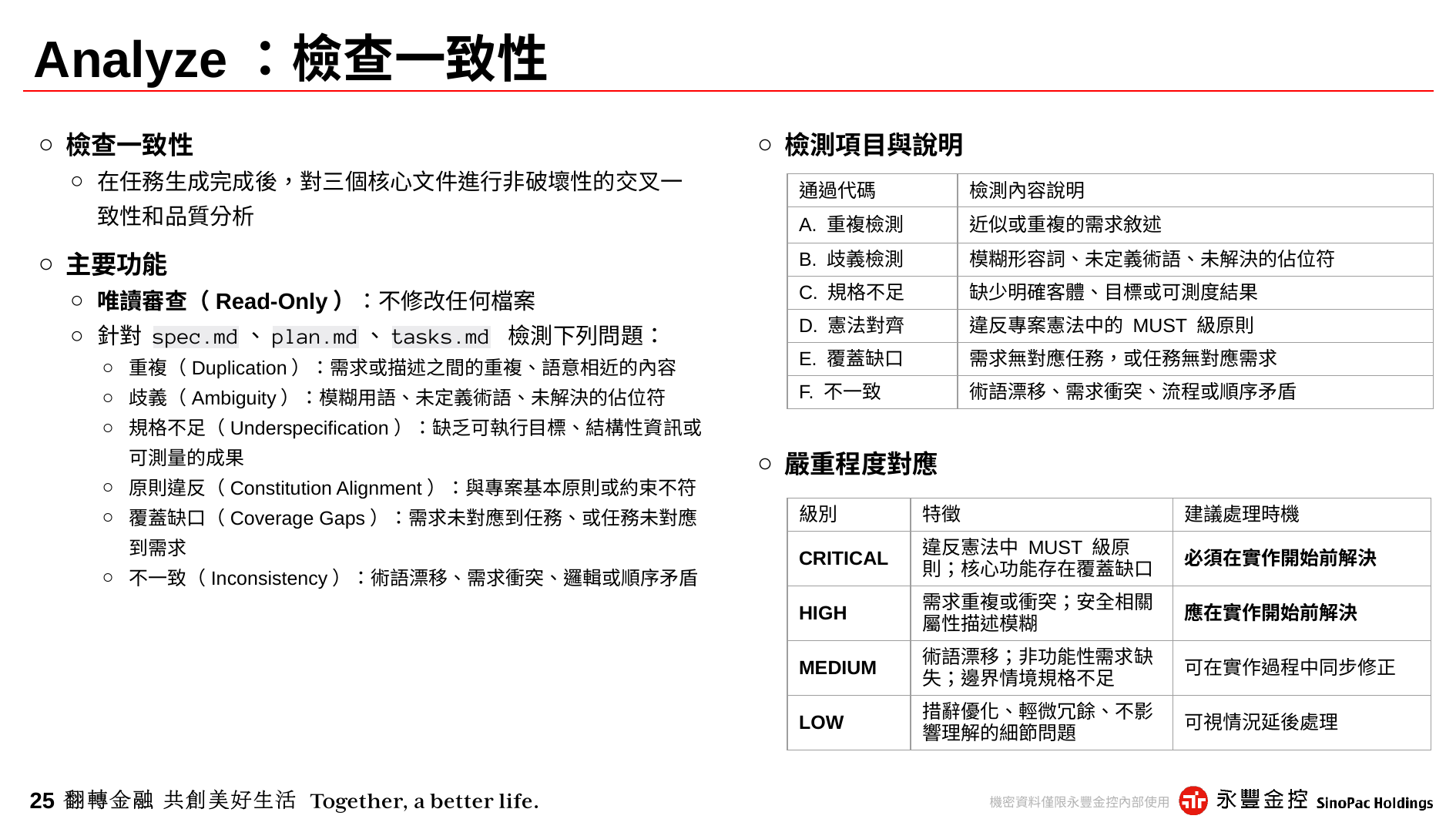

# Analyze：檢查一致性
檢查一致性
在任務生成完成後，對三個核心文件進行非破壞性的交叉一致性和品質分析
主要功能
唯讀審查（Read-Only）：不修改任何檔案
針對 spec.md、plan.md、tasks.md 檢測下列問題：
重複（Duplication）：需求或描述之間的重複、語意相近的內容
歧義（Ambiguity）：模糊用語、未定義術語、未解決的佔位符
規格不足（Underspecification）：缺乏可執行目標、結構性資訊或可測量的成果
原則違反（Constitution Alignment）：與專案基本原則或約束不符
覆蓋缺口（Coverage Gaps）：需求未對應到任務、或任務未對應到需求
不一致（Inconsistency）：術語漂移、需求衝突、邏輯或順序矛盾

檢測項目與說明

嚴重程度對應
| 通過代碼 | 檢測內容說明 |
| --- | --- |
| A. 重複檢測 | 近似或重複的需求敘述 |
| B. 歧義檢測 | 模糊形容詞、未定義術語、未解決的佔位符 |
| C. 規格不足 | 缺少明確客體、目標或可測度結果 |
| D. 憲法對齊 | 違反專案憲法中的 MUST 級原則 |
| E. 覆蓋缺口 | 需求無對應任務，或任務無對應需求 |
| F. 不一致 | 術語漂移、需求衝突、流程或順序矛盾 |
| 級別 | 特徵 | 建議處理時機 |
| --- | --- | --- |
| CRITICAL | 違反憲法中 MUST 級原則；核心功能存在覆蓋缺口 | 必須在實作開始前解決 |
| HIGH | 需求重複或衝突；安全相關屬性描述模糊 | 應在實作開始前解決 |
| MEDIUM | 術語漂移；非功能性需求缺失；邊界情境規格不足 | 可在實作過程中同步修正 |
| LOW | 措辭優化、輕微冗餘、不影響理解的細節問題 | 可視情況延後處理 |